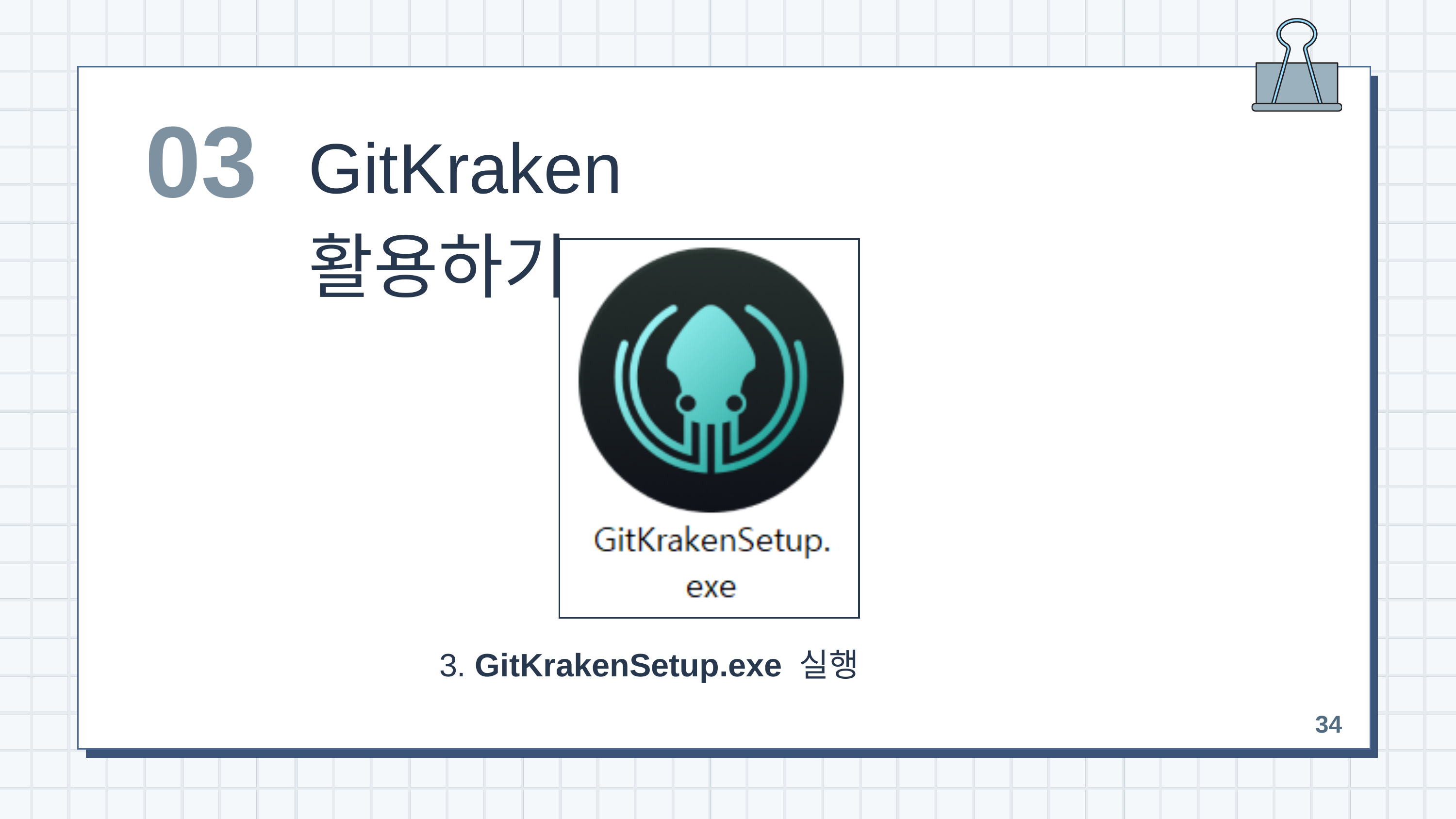

03
GitKraken 활용하기

   3. GitKrakenSetup.exe 실행
34